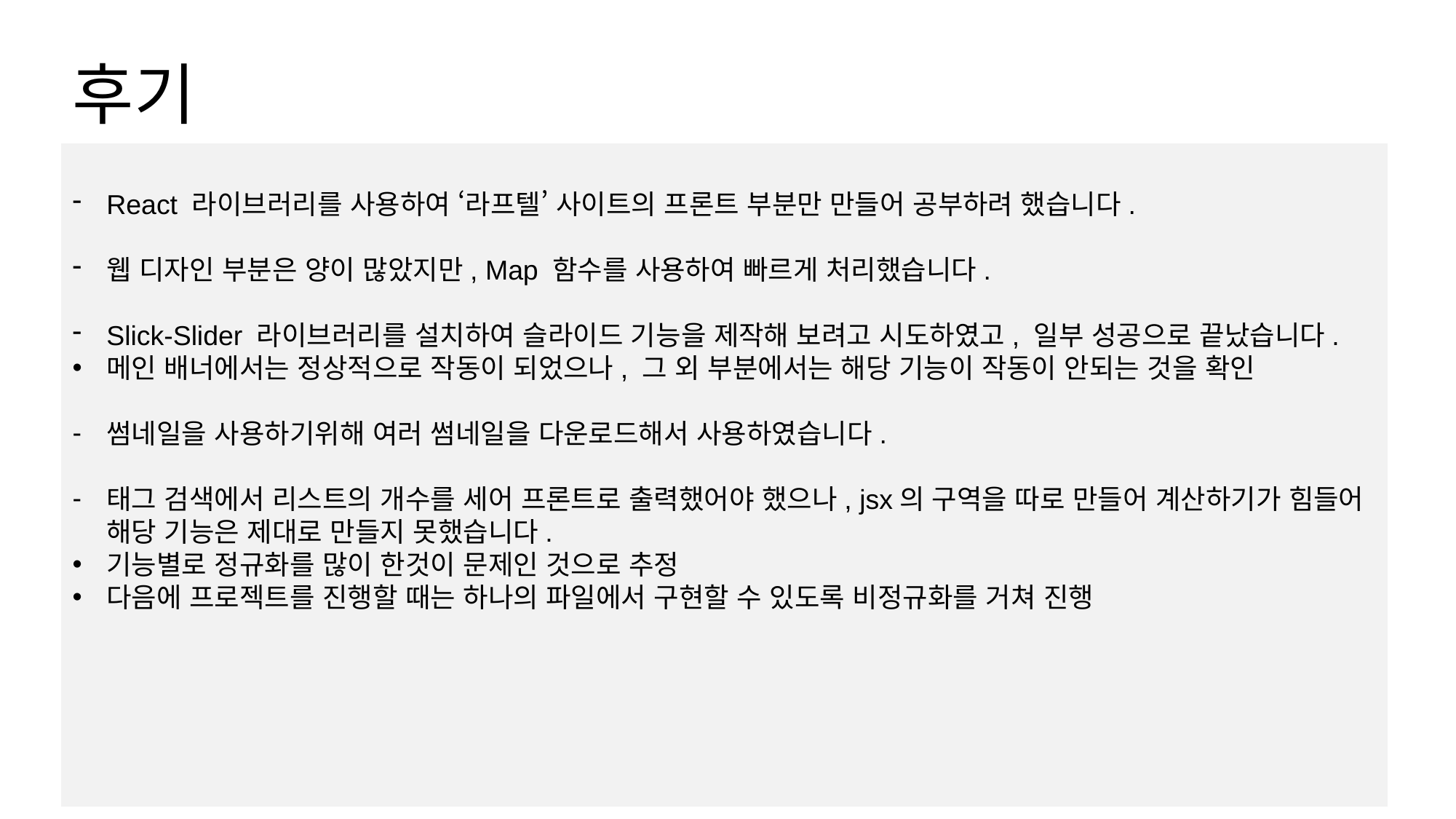

# 후기

React 라이브러리를 사용하여 ‘라프텔’ 사이트의 프론트 부분만 만들어 공부하려 했습니다.

웹 디자인 부분은 양이 많았지만, Map 함수를 사용하여 빠르게 처리했습니다.

Slick-Slider 라이브러리를 설치하여 슬라이드 기능을 제작해 보려고 시도하였고, 일부 성공으로 끝났습니다.
메인 배너에서는 정상적으로 작동이 되었으나, 그 외 부분에서는 해당 기능이 작동이 안되는 것을 확인

썸네일을 사용하기위해 여러 썸네일을 다운로드해서 사용하였습니다.

태그 검색에서 리스트의 개수를 세어 프론트로 출력했어야 했으나, jsx의 구역을 따로 만들어 계산하기가 힘들어 해당 기능은 제대로 만들지 못했습니다.
기능별로 정규화를 많이 한것이 문제인 것으로 추정
다음에 프로젝트를 진행할 때는 하나의 파일에서 구현할 수 있도록 비정규화를 거쳐 진행